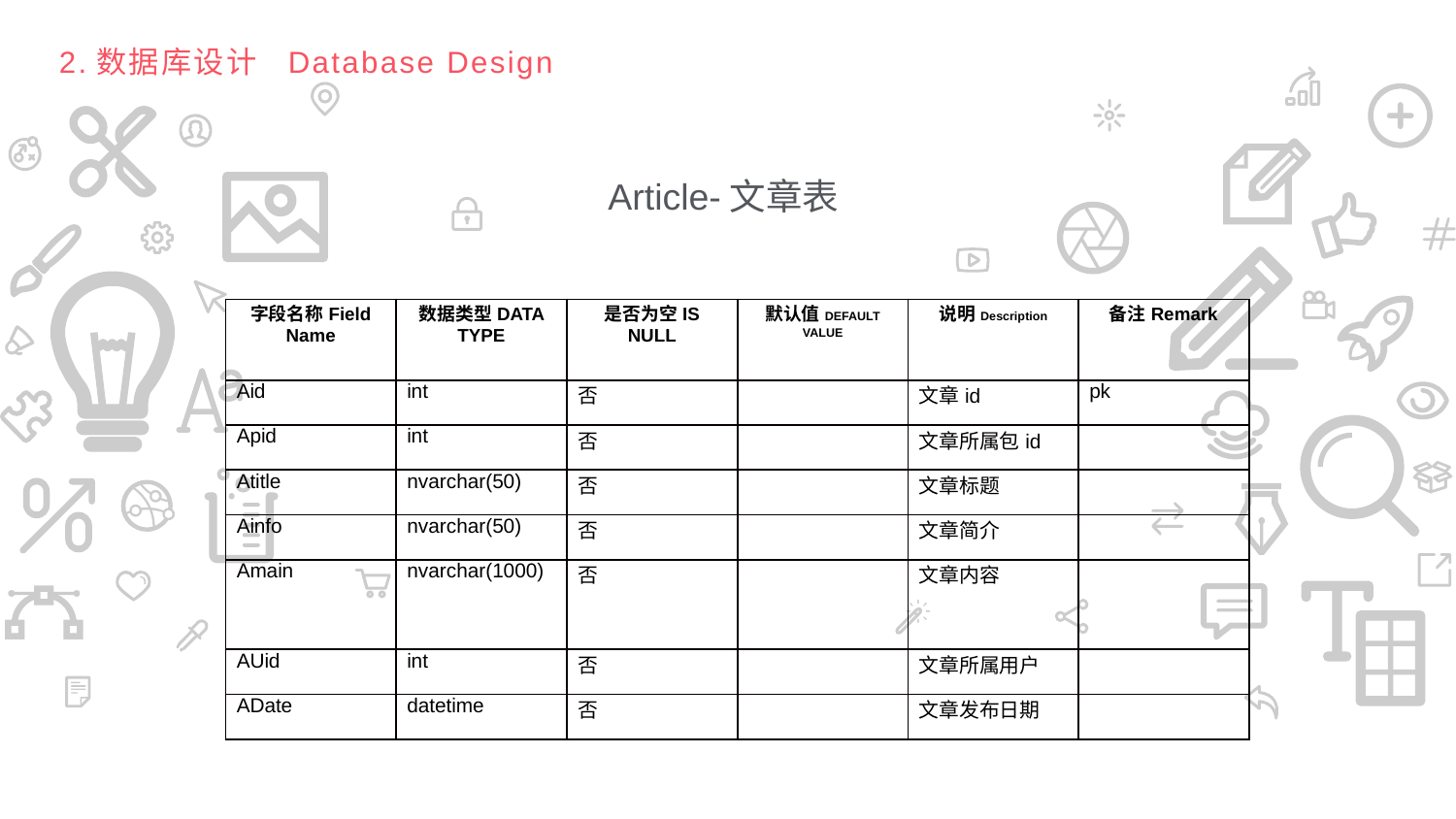

Database Design
2.数据库设计

Article-文章表

| 字段名称Field Name | 数据类型DATA TYPE | 是否为空IS NULL | 默认值DEFAULT VALUE | 说明Description | 备注Remark |
| --- | --- | --- | --- | --- | --- |
| Aid | int | 否 |  | 文章id | pk |
| Apid | int | 否 |  | 文章所属包id |  |
| Atitle | nvarchar(50) | 否 |  | 文章标题 |  |
| Ainfo | nvarchar(50) | 否 |  | 文章简介 |  |
| Amain | nvarchar(1000) | 否 |  | 文章内容 |  |
| AUid | int | 否 |  | 文章所属用户 |  |
| ADate | datetime | 否 |  | 文章发布日期 |  |